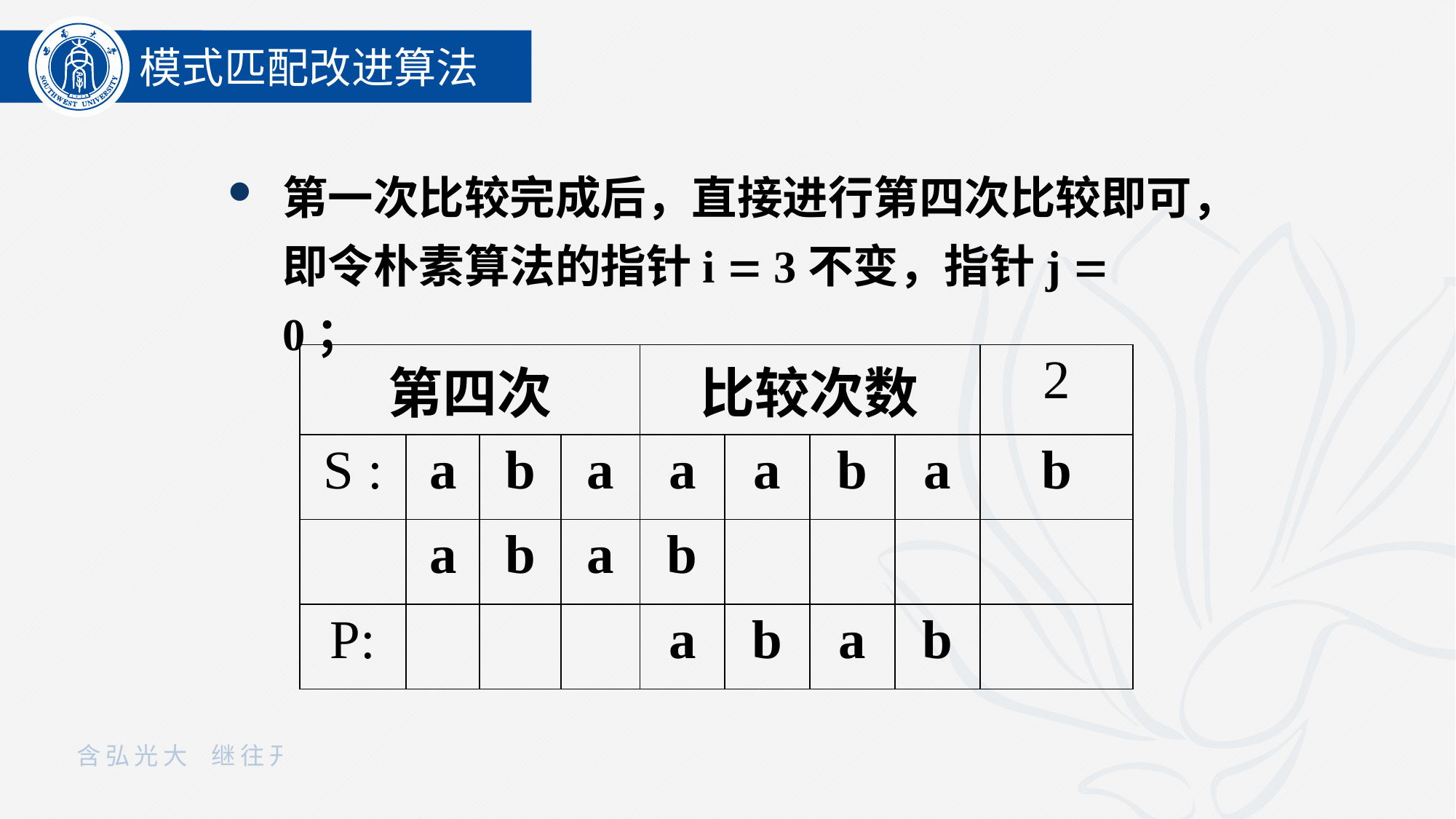

模式匹配改进算法
第一次比较完成后，直接进行第四次比较即可，即令朴素算法的指针i = 3不变，指针j = 0；
| 第四次 |  |  |  | 比较次数 |  |  |  | 2 |
| --- | --- | --- | --- | --- | --- | --- | --- | --- |
| S : | a | b | a | a | a | b | a | b |
|  | a | b | a | b |  |  |  |  |
| P: |  |  |  | a | b | a | b |  |